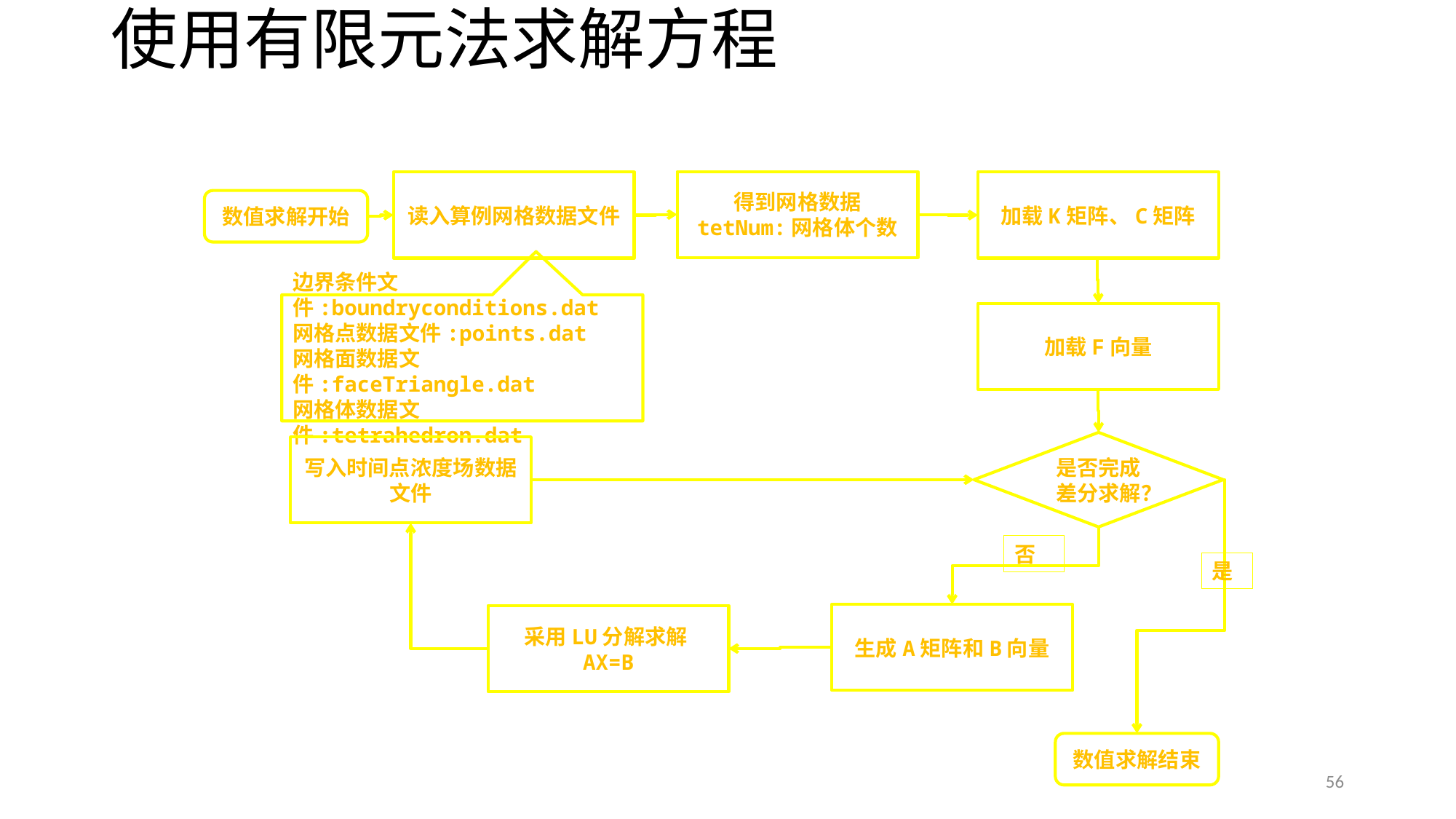

# 使用有限元法求解方程

得到网格数据
tetNum:网格体个数
读入算例网格数据文件
加载K矩阵、C矩阵
数值求解开始
边界条件文件:boundryconditions.dat
网格点数据文件:points.dat
网格面数据文件:faceTriangle.dat
网格体数据文件:tetrahedron.dat
加载F向量
是否完成差分求解？
写入时间点浓度场数据文件
否
是
生成A矩阵和B向量
采用LU分解求解AX=B
数值求解结束
56